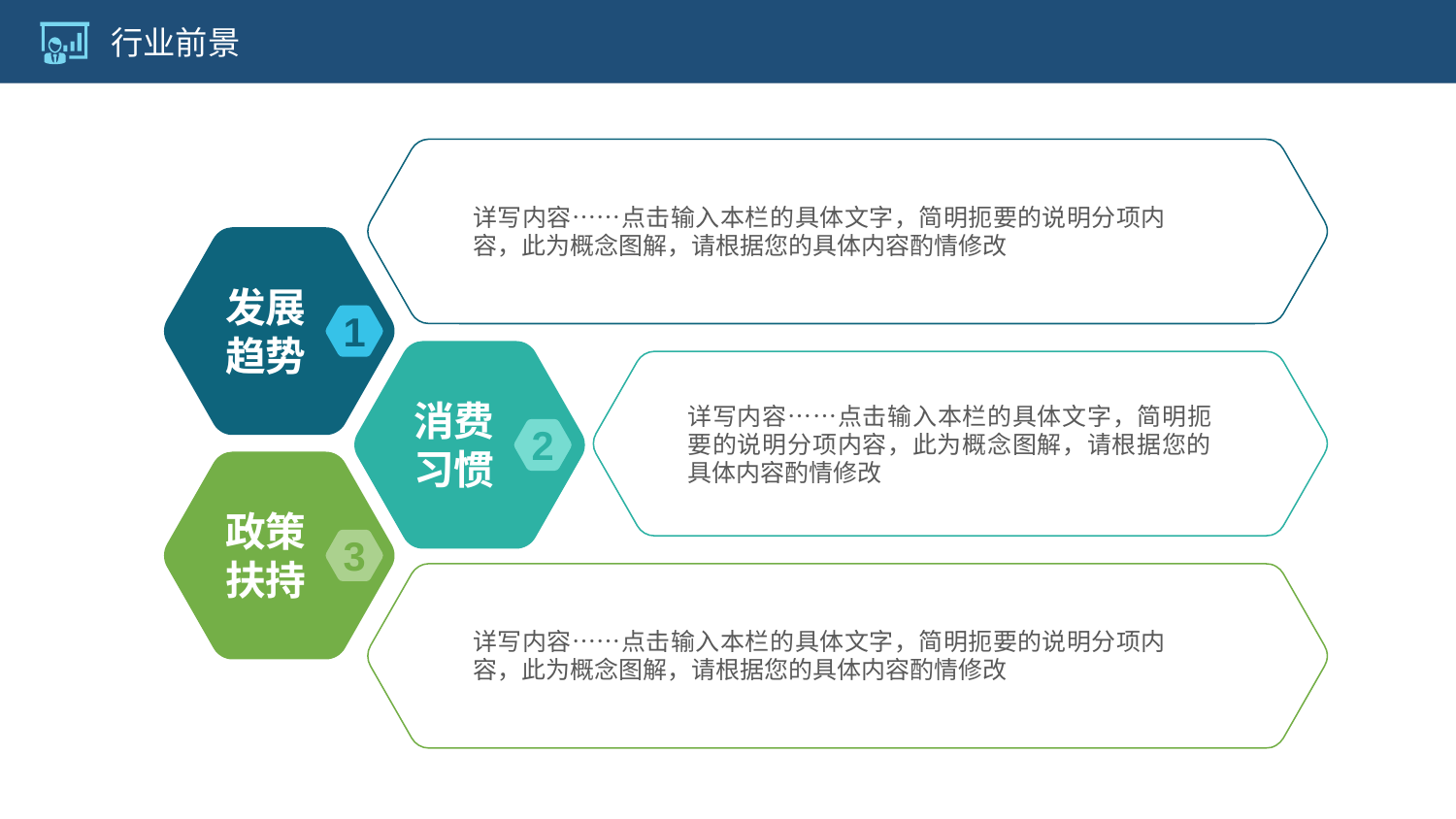

# 行业前景

详写内容……点击输入本栏的具体文字，简明扼要的说明分项内容，此为概念图解，请根据您的具体内容酌情修改

发展趋势

1

消费习惯
详写内容……点击输入本栏的具体文字，简明扼要的说明分项内容，此为概念图解，请根据您的具体内容酌情修改

2

政策扶持

3

详写内容……点击输入本栏的具体文字，简明扼要的说明分项内容，此为概念图解，请根据您的具体内容酌情修改